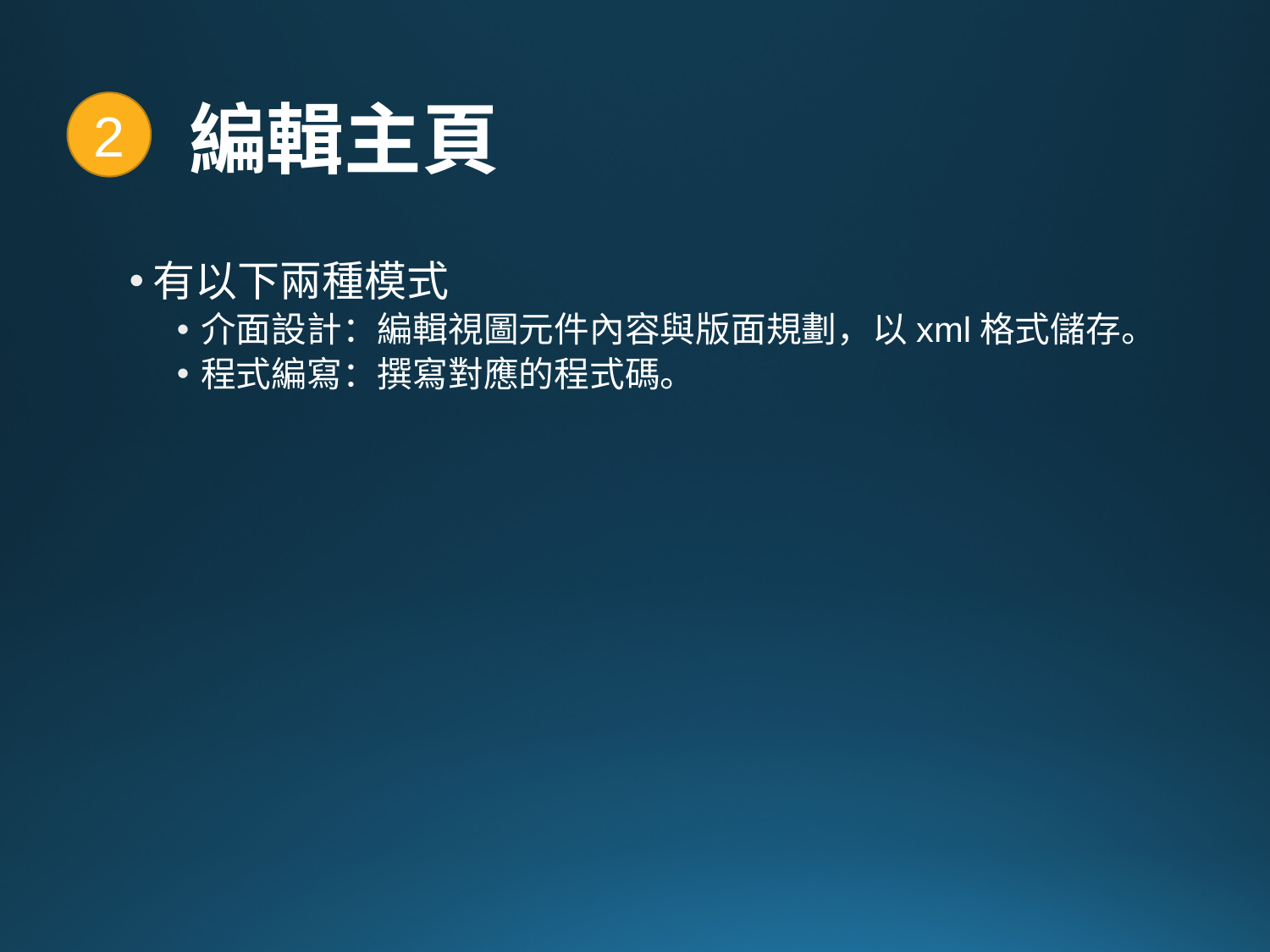

# 編輯主頁
2
有以下兩種模式
介面設計：編輯視圖元件內容與版面規劃，以xml格式儲存。
程式編寫：撰寫對應的程式碼。